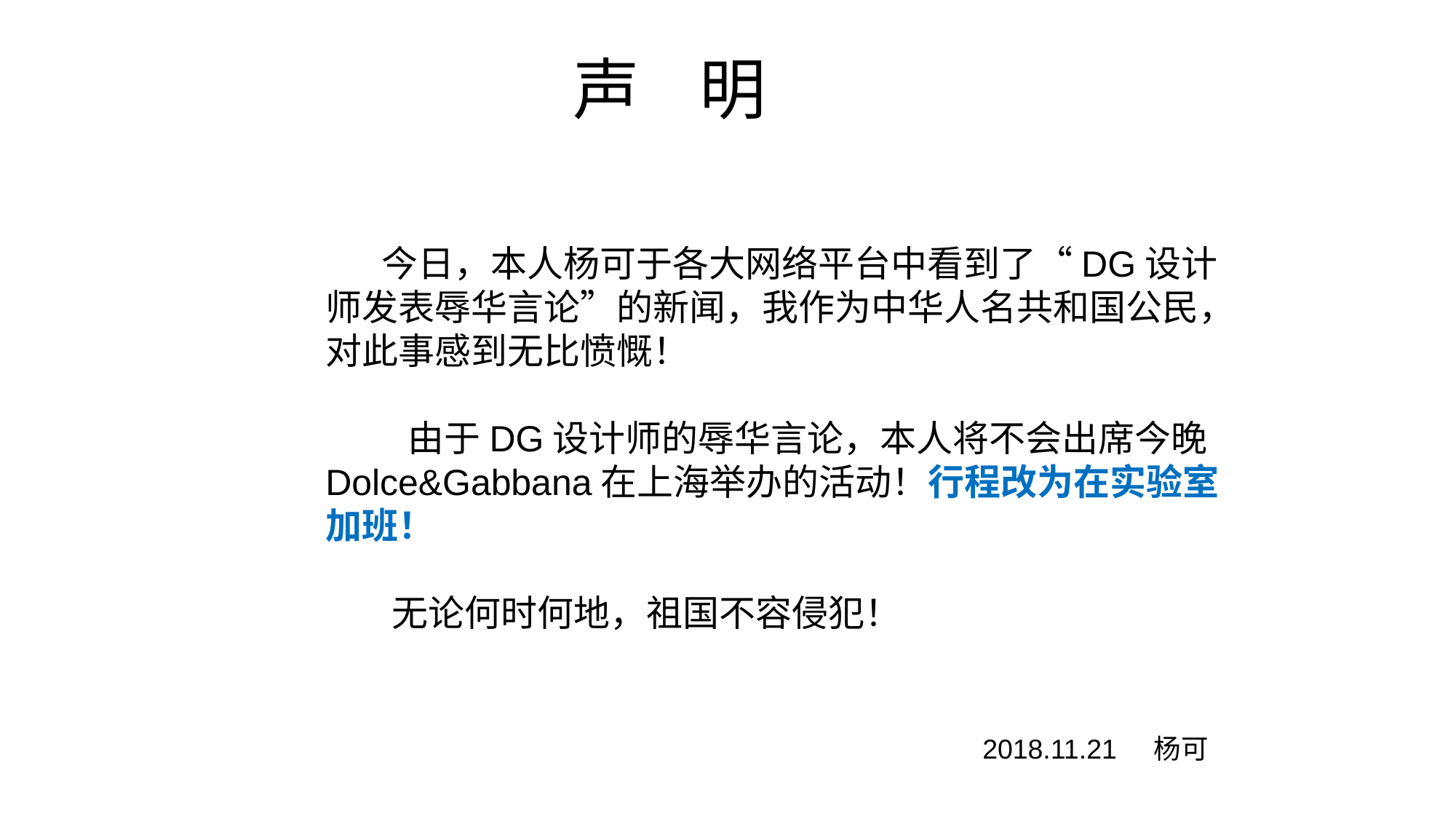

声    明

        今日，本人杨可于各大网络平台中看到了“DG设计师发表辱华言论”的新闻，我作为中华人名共和国公民，对此事感到无比愤慨！

         由于DG设计师的辱华言论，本人将不会出席今晚Dolce&Gabbana在上海举办的活动！行程改为在实验室加班！

       无论何时何地，祖国不容侵犯！

                                                                                      2018.11.21    杨可